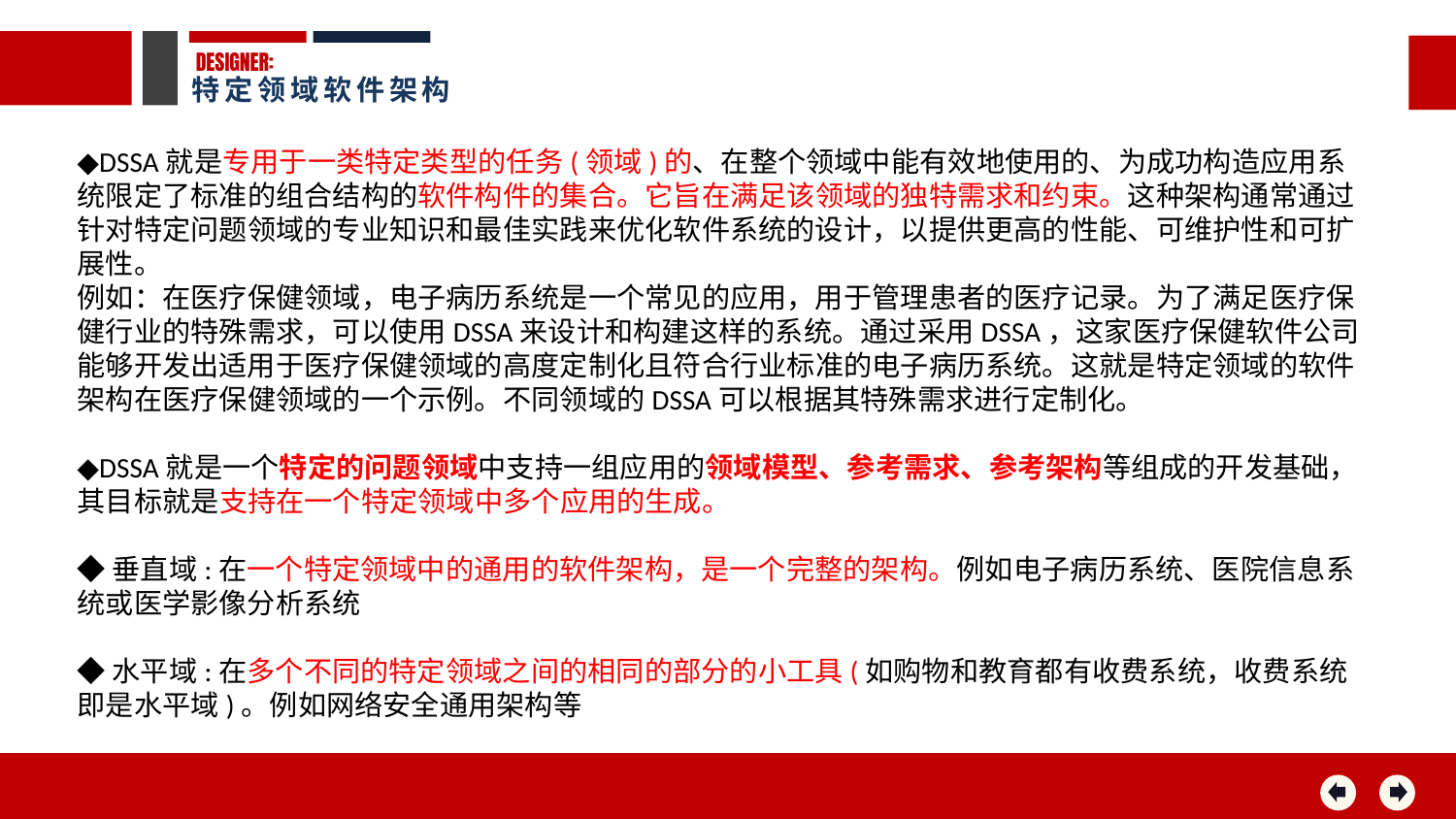

DESIGNER:
特定领域软件架构
◆DSSA就是专用于一类特定类型的任务(领域)的、在整个领域中能有效地使用的、为成功构造应用系统限定了标准的组合结构的软件构件的集合。它旨在满足该领域的独特需求和约束。这种架构通常通过针对特定问题领域的专业知识和最佳实践来优化软件系统的设计，以提供更高的性能、可维护性和可扩展性。
例如：在医疗保健领域，电子病历系统是一个常见的应用，用于管理患者的医疗记录。为了满足医疗保健行业的特殊需求，可以使用DSSA来设计和构建这样的系统。通过采用DSSA，这家医疗保健软件公司能够开发出适用于医疗保健领域的高度定制化且符合行业标准的电子病历系统。这就是特定领域的软件架构在医疗保健领域的一个示例。不同领域的DSSA可以根据其特殊需求进行定制化。

◆DSSA就是一个特定的问题领域中支持一组应用的领域模型、参考需求、参考架构等组成的开发基础，其目标就是支持在一个特定领域中多个应用的生成。

◆垂直域:在一个特定领域中的通用的软件架构，是一个完整的架构。例如电子病历系统、医院信息系统或医学影像分析系统

◆水平域:在多个不同的特定领域之间的相同的部分的小工具(如购物和教育都有收费系统，收费系统即是水平域)。例如网络安全通用架构等